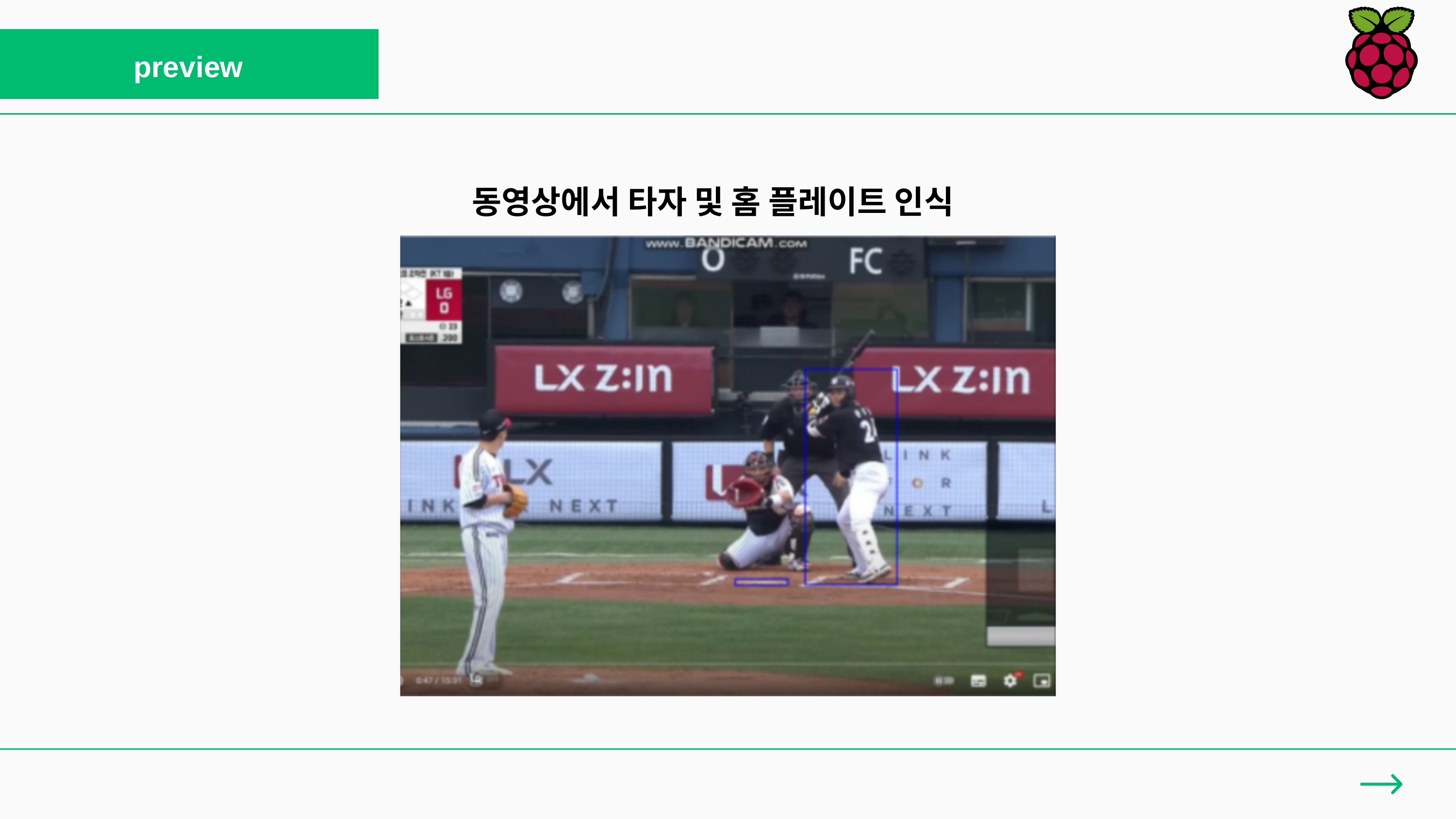

preview

동영상에서 타자 및 홈 플레이트 인식